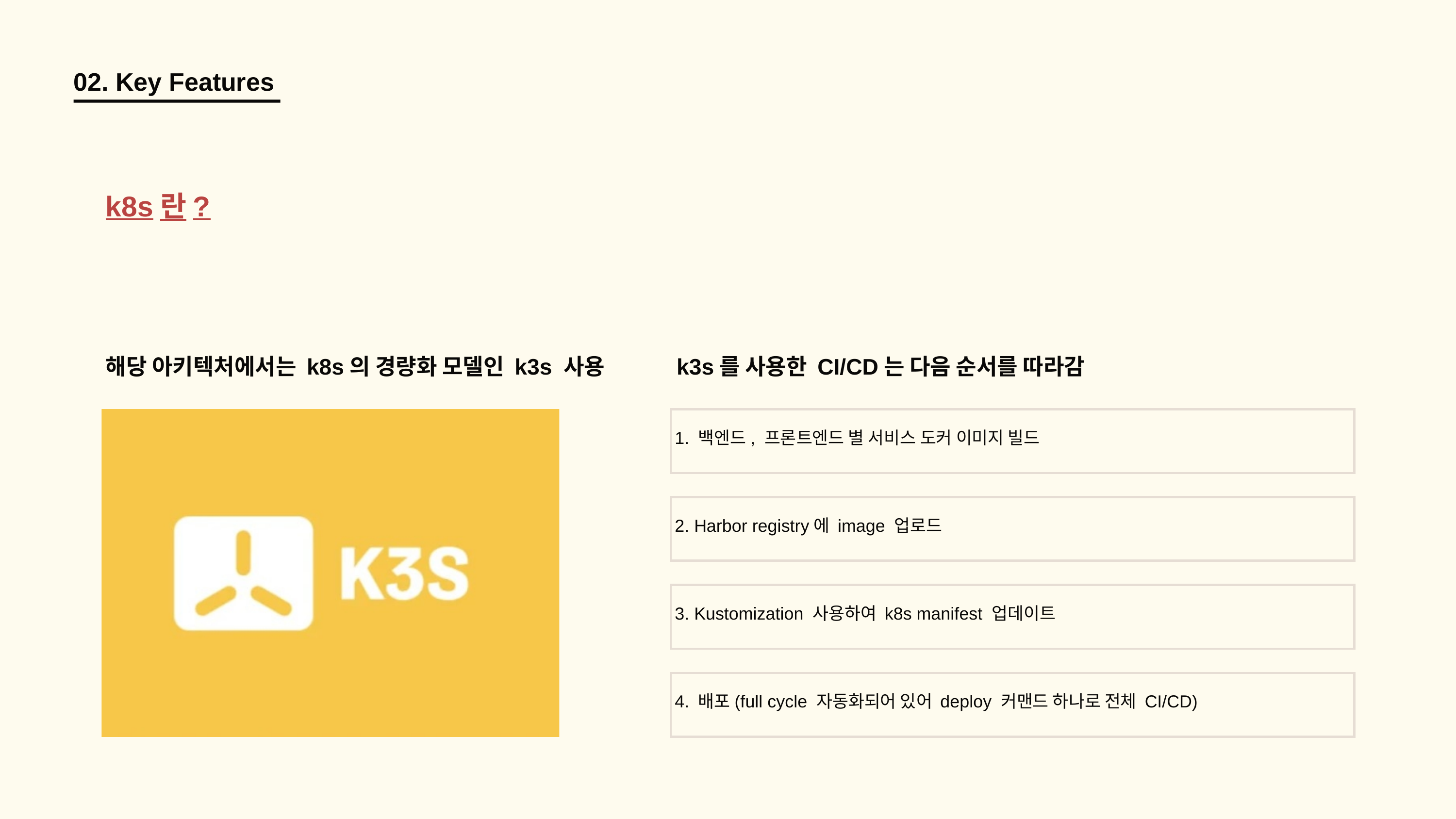

02. Key Features

k8s란?

해당 아키텍처에서는 k8s의 경량화 모델인 k3s 사용             k3s를 사용한 CI/CD는 다음 순서를 따라감

1. 백엔드, 프론트엔드 별 서비스 도커 이미지 빌드

2. Harbor registry에 image 업로드

3. Kustomization 사용하여 k8s manifest 업데이트

4. 배포(full cycle 자동화되어 있어 deploy 커맨드 하나로 전체 CI/CD)